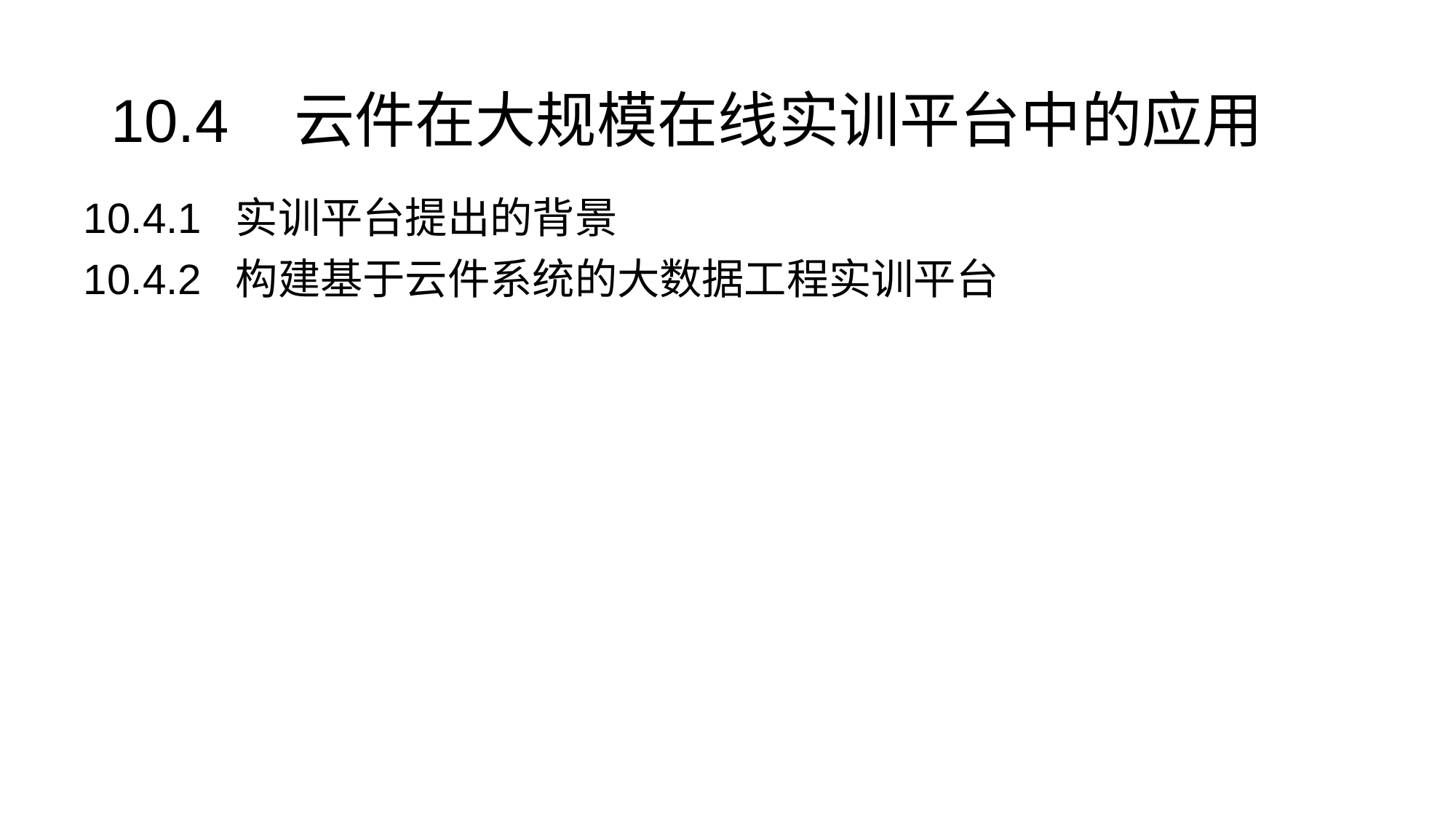

# 10.4   云件在大规模在线实训平台中的应用
10.4.1  实训平台提出的背景
10.4.2  构建基于云件系统的大数据工程实训平台